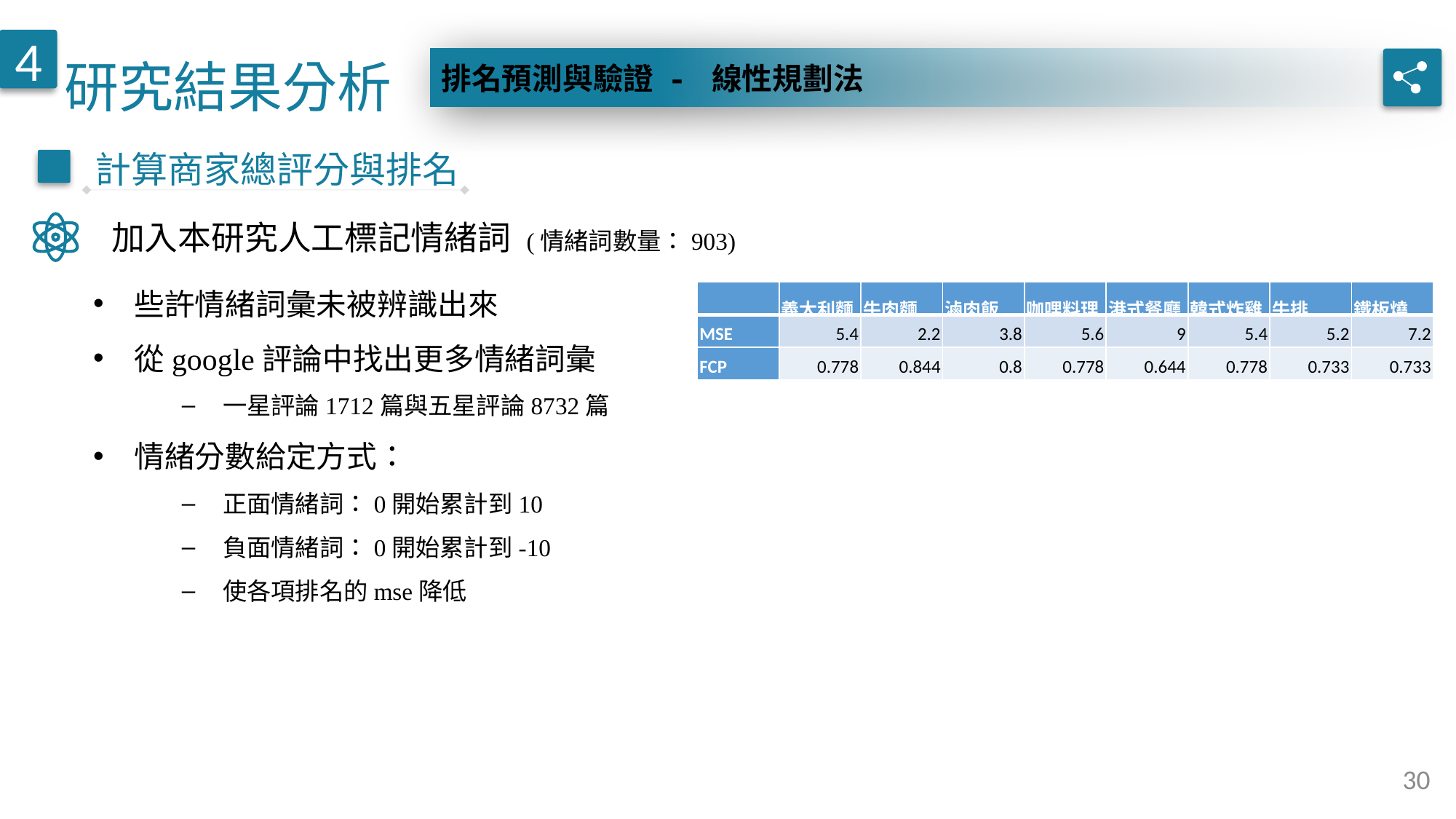

研究結果分析
4

排名預測與驗證 - 線性規劃法

計算商家總評分與排名

加入本研究人工標記情緒詞 (情緒詞數量：903)

些許情緒詞彙未被辨識出來
從google評論中找出更多情緒詞彙
一星評論1712篇與五星評論8732篇
情緒分數給定方式：
正面情緒詞：0開始累計到10
負面情緒詞：0開始累計到-10
使各項排名的mse降低
|  | 義大利麵 | 牛肉麵 | 滷肉飯 | 咖哩料理 | 港式餐廳 | 韓式炸雞 | 牛排 | 鐵板燒 |
| --- | --- | --- | --- | --- | --- | --- | --- | --- |
| MSE | 5.4 | 2.2 | 3.8 | 5.6 | 9 | 5.4 | 5.2 | 7.2 |
| FCP | 0.778 | 0.844 | 0.8 | 0.778 | 0.644 | 0.778 | 0.733 | 0.733 |
30